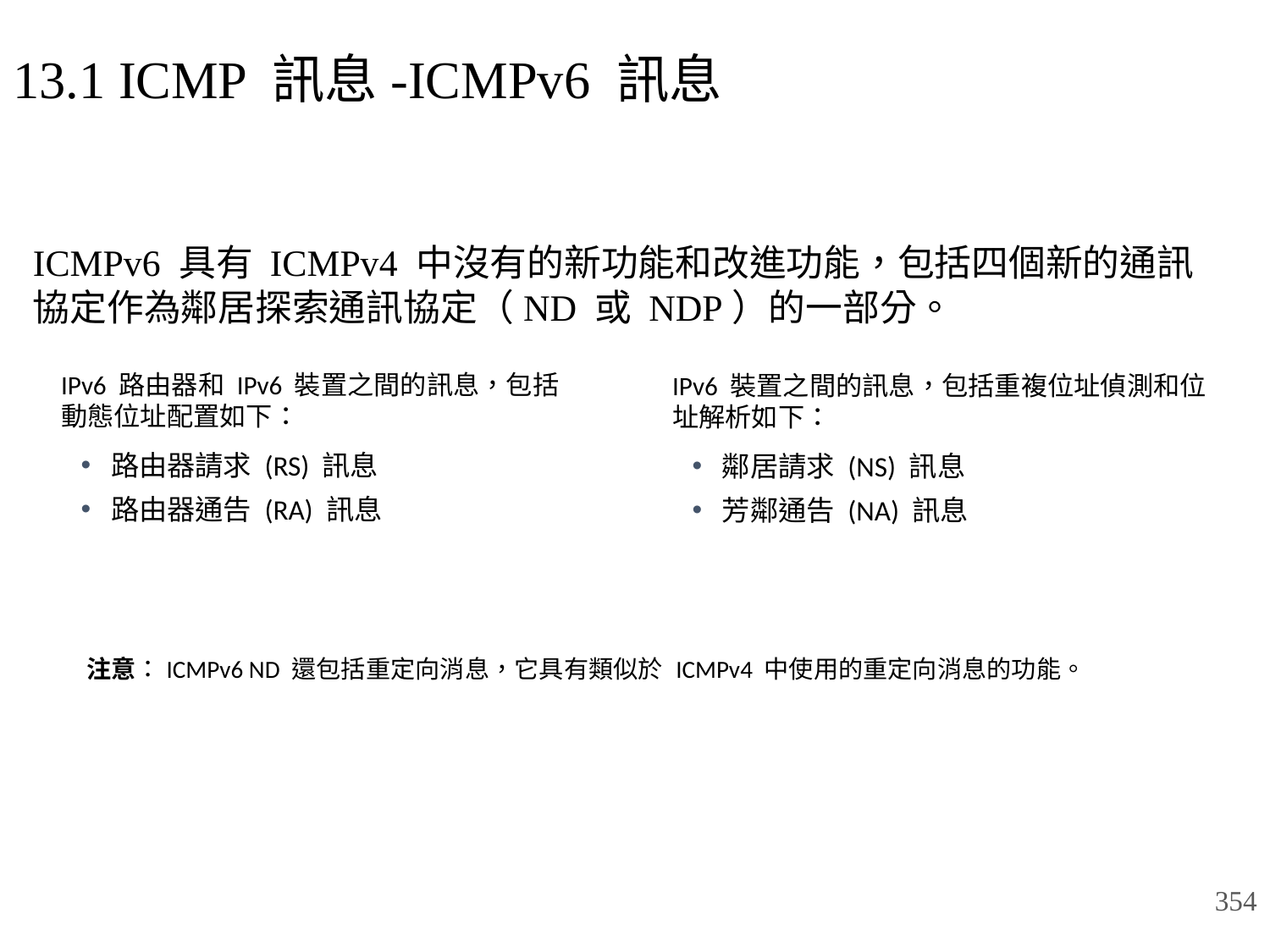

# 13.1 ICMP 訊息-ICMPv6 訊息
ICMPv6 具有 ICMPv4 中沒有的新功能和改進功能，包括四個新的通訊協定作為鄰居探索通訊協定（ND 或 NDP）的一部分。

IPv6 路由器和 IPv6 裝置之間的訊息，包括動態位址配置如下：
路由器請求 (RS) 訊息
路由器通告 (RA) 訊息

IPv6 裝置之間的訊息，包括重複位址偵測和位址解析如下：
鄰居請求 (NS) 訊息
芳鄰通告 (NA) 訊息

注意：ICMPv6 ND 還包括重定向消息，它具有類似於 ICMPv4 中使用的重定向消息的功能。
354